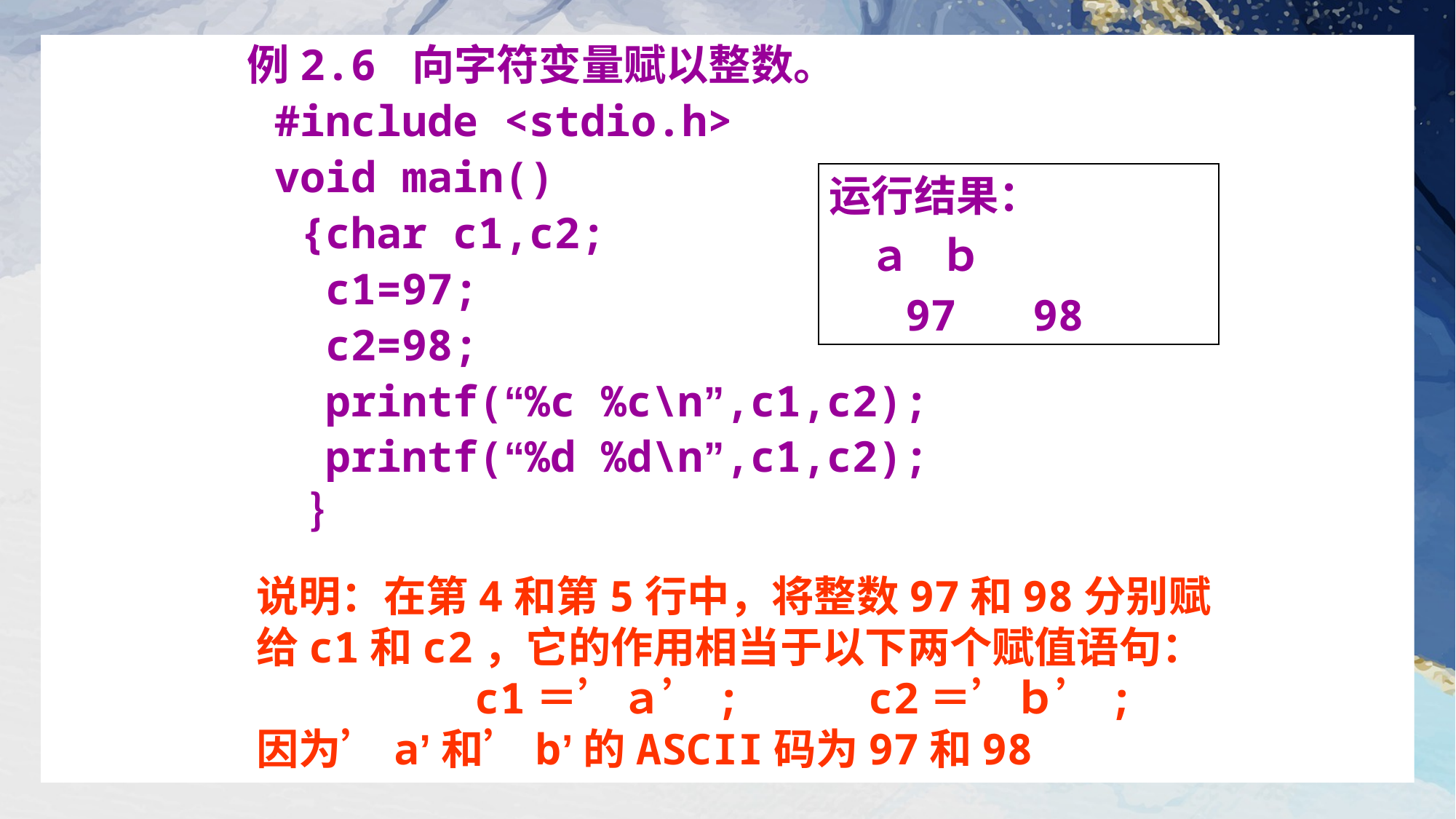

例2.6 向字符变量赋以整数。
#include <stdio.h>
void main()
 {char c1,c2;
  c1=97;
  c2=98;
  printf(“%c %c\n”,c1,c2);
  printf(“%d %d\n”,c1,c2);
 ｝
运行结果：
   ａ   ｂ
   97   98
说明：在第4和第5行中，将整数97和98分别赋给c1和c2，它的作用相当于以下两个赋值语句：
　　　　	c1＝’ａ’;     c2＝’ｂ’;
因为’a’和’b’的ASCII码为97和98